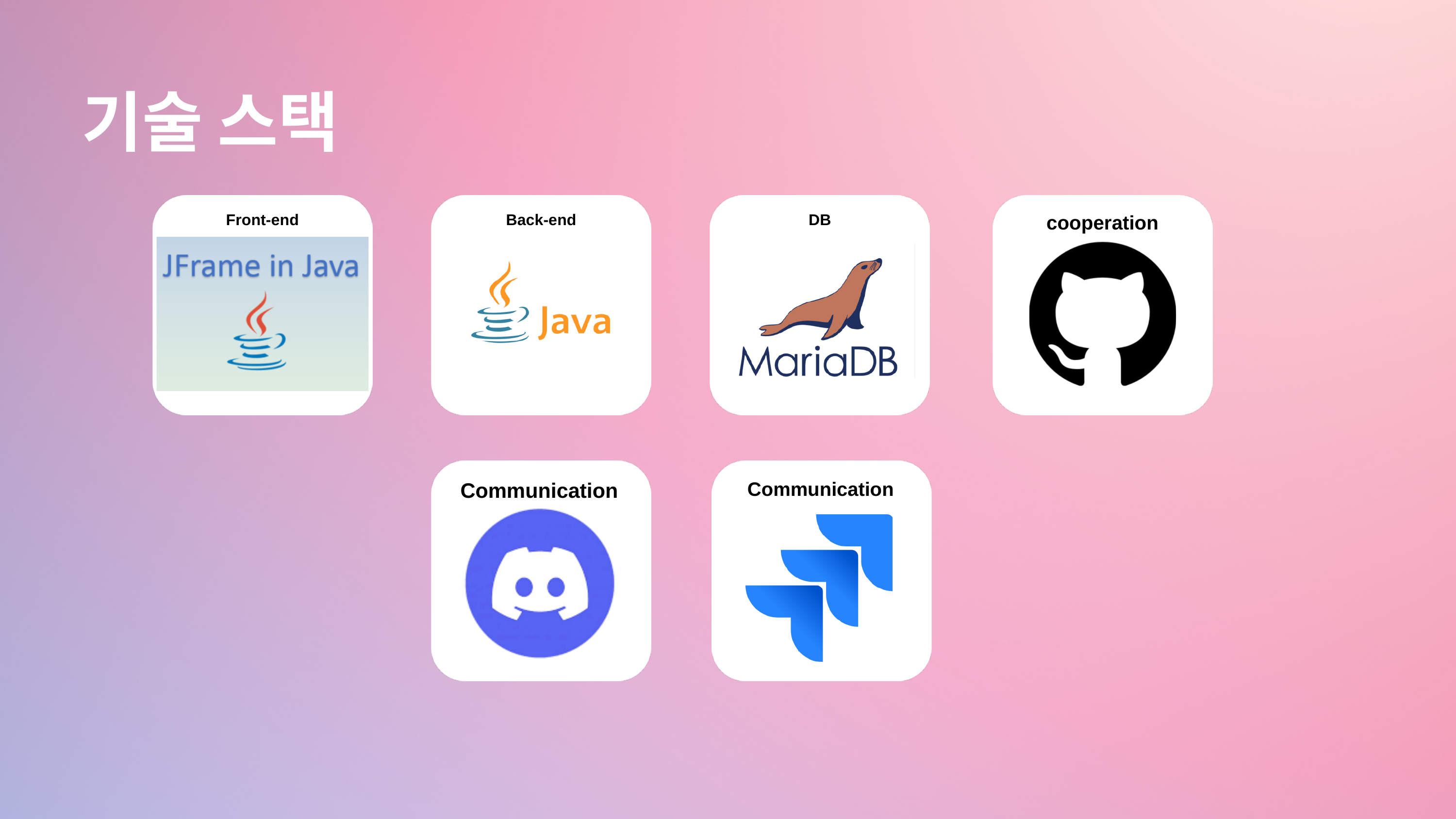

기술 스택

Front-end

Back-end

DB

cooperation

Communication

Communication